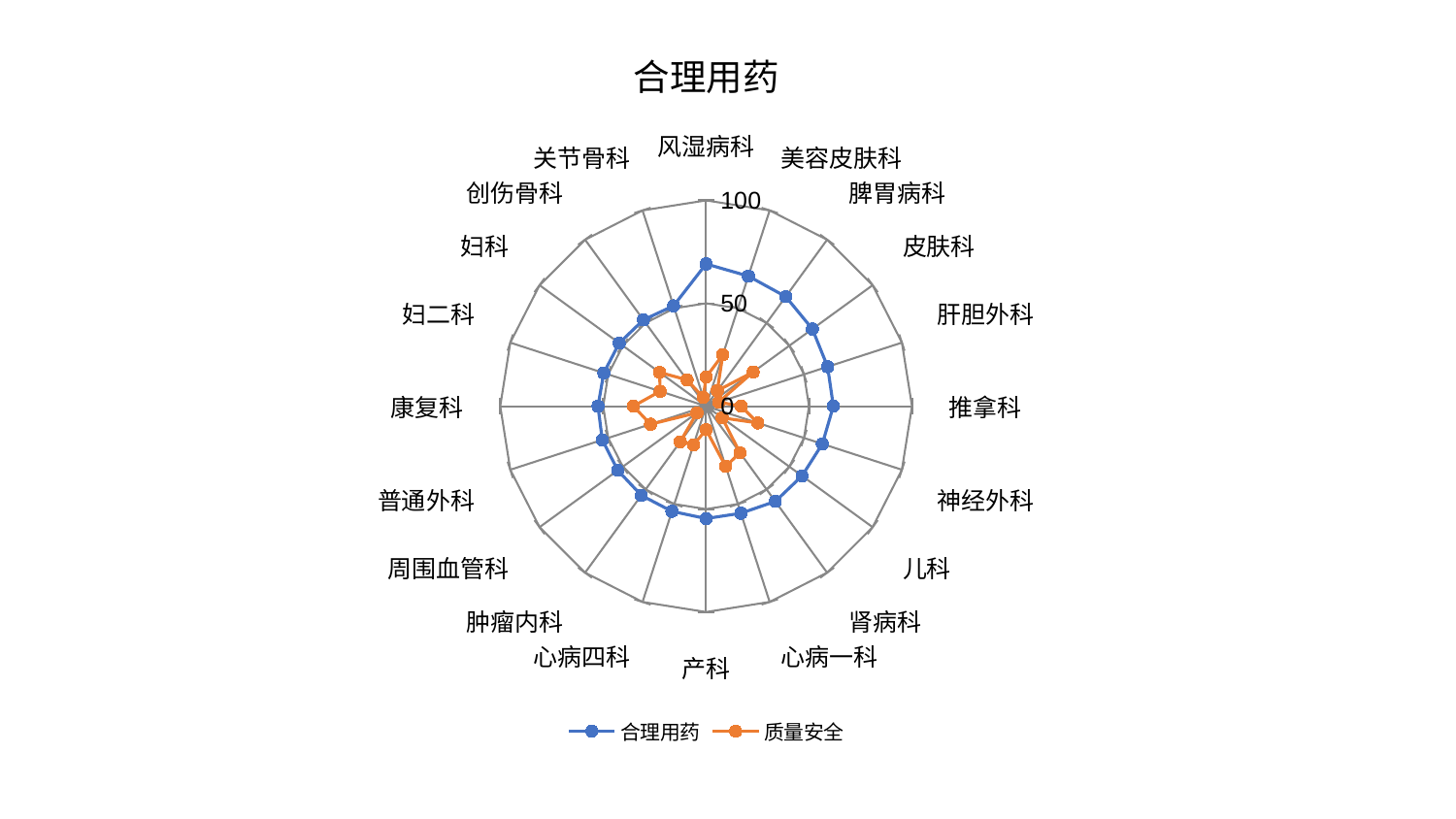

### Chart: 合理用药

| Category | 合理用药 | 质量安全 |
|---|---|---|
| 风湿病科 | 69.12510889335374 | 14.186532848863857 |
| 美容皮肤科 | 66.4554598282805 | 26.27267531549531 |
| 脾胃病科 | 65.80739859991965 | 9.276974349019047 |
| 皮肤科 | 63.80297714244776 | 28.261424323400025 |
| 肝胆外科 | 62.06260769868102 | 6.473129762525491 |
| 推拿科 | 61.812957157743476 | 16.970240566031137 |
| 神经外科 | 59.365191799352786 | 26.426751315166126 |
| 儿科 | 57.62578673024382 | 9.638610246980823 |
| 肾病科 | 57.19835130272283 | 27.986614583121025 |
| 心病一科 | 54.70035437405727 | 30.771162637026578 |
| 产科 | 54.61910903177639 | 11.424128284324103 |
| 心病四科 | 53.7278531749557 | 19.806852511139688 |
| 肿瘤内科 | 53.562052550284164 | 21.429252757861796 |
| 周围血管科 | 53.042674531048526 | 5.506456471307845 |
| 普通外科 | 53.030913289509456 | 28.40569425423202 |
| 康复科 | 52.5144704011449 | 35.349764399570475 |
| 妇二科 | 52.253450596394266 | 23.451823007280563 |
| 妇科 | 52.16279428599356 | 27.974615025932355 |
| 创伤骨科 | 51.83021400418505 | 15.798527745610874 |
| 关节骨科 | 51.2610869070681 | 4.472165326329858 |
42